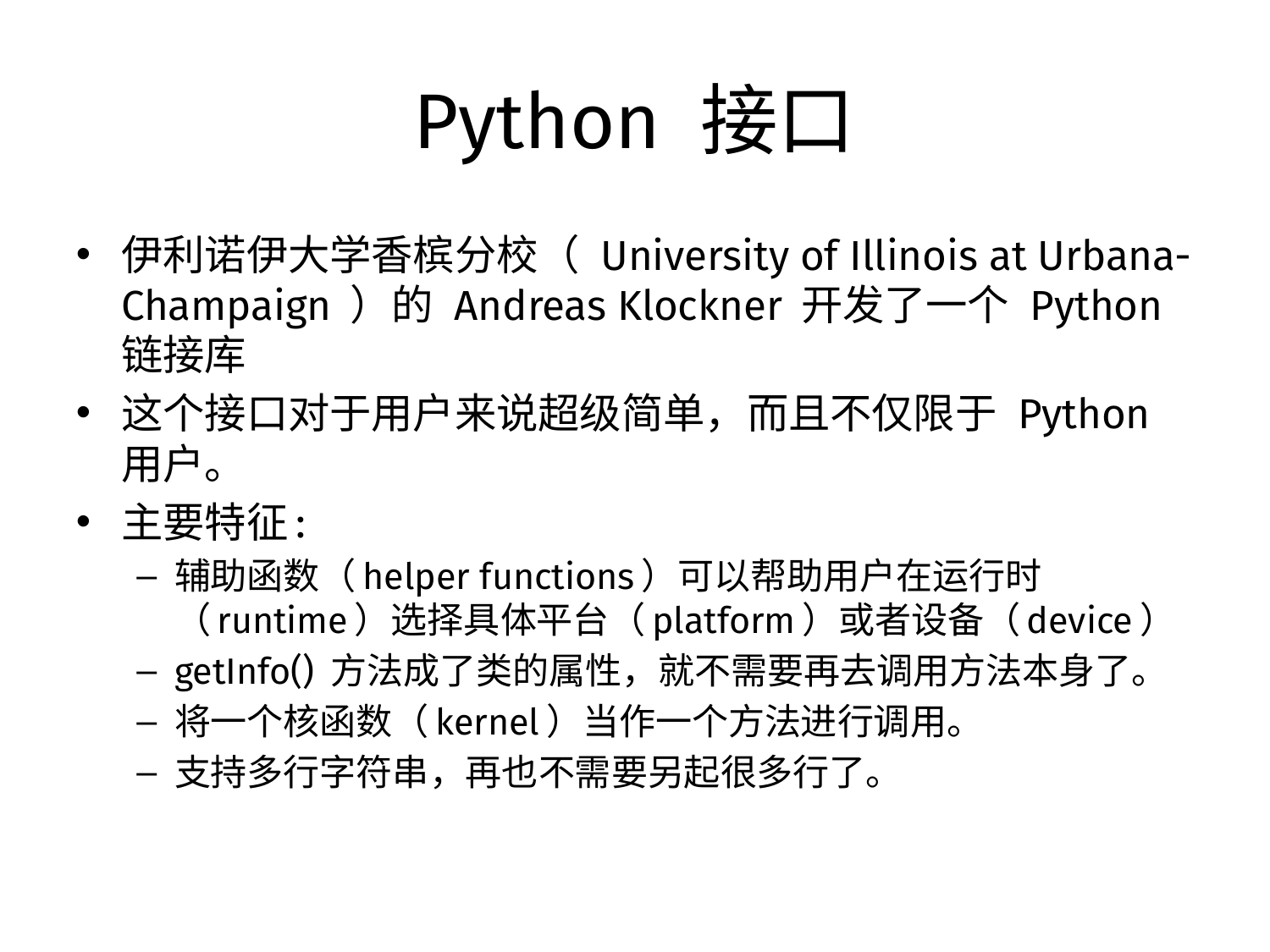

Python 接口
伊利诺伊大学香槟分校（ University of Illinois at Urbana-Champaign ）的 Andreas Klockner 开发了一个 Python 链接库
这个接口对于用户来说超级简单，而且不仅限于 Python 用户。
主要特征:
辅助函数（helper functions）可以帮助用户在运行时（runtime）选择具体平台（platform）或者设备（device）
getInfo() 方法成了类的属性，就不需要再去调用方法本身了。
将一个核函数（kernel）当作一个方法进行调用。
支持多行字符串，再也不需要另起很多行了。